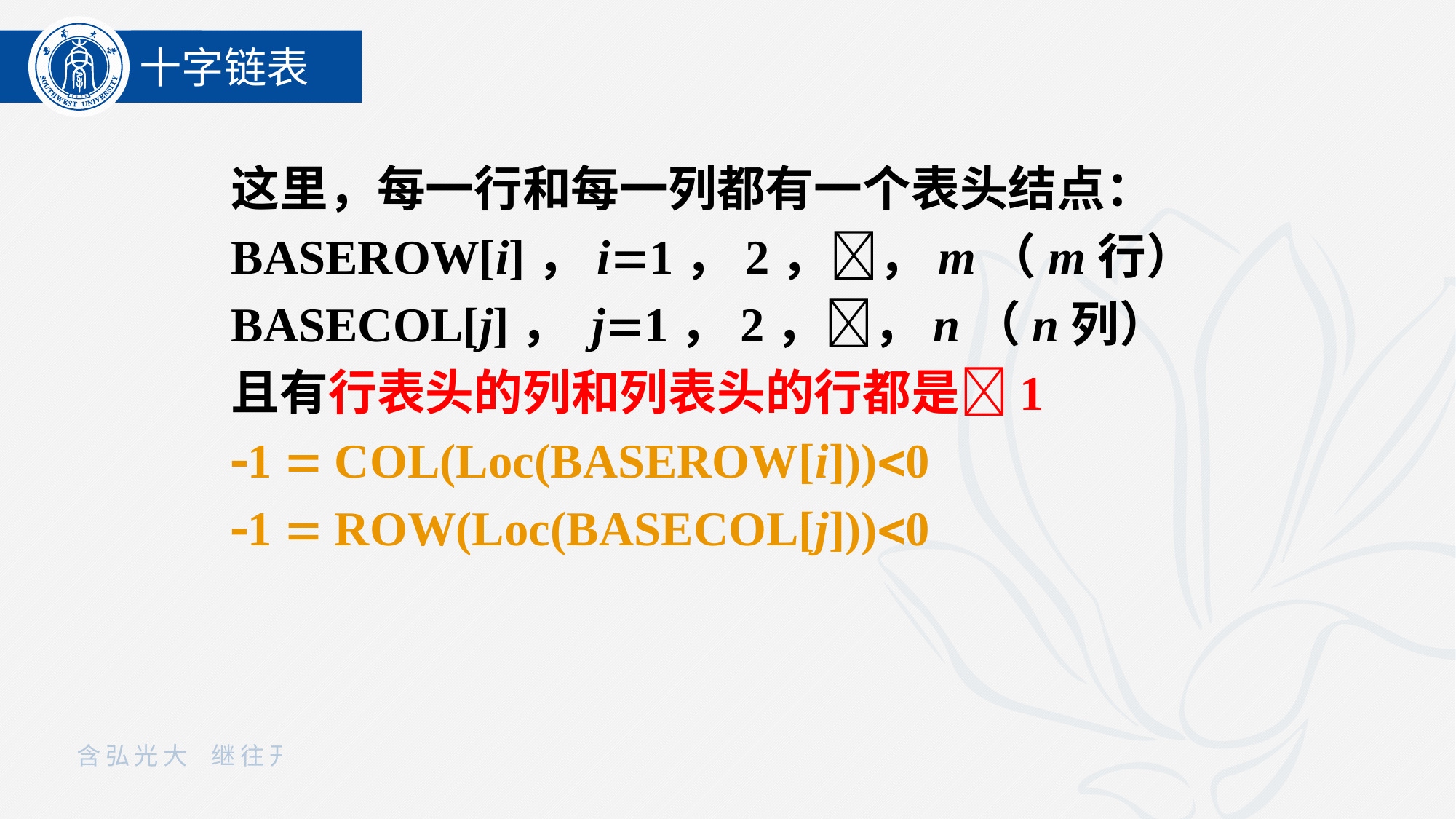

十字链表
这里，每一行和每一列都有一个表头结点：
BASEROW[i]，i=1，2，…，m（m行）
BASECOL[j]， j=1，2，…，n（n列）
且有行表头的列和列表头的行都是−1
−1 = COL(Loc(BASEROW[i]))<0
−1 = ROW(Loc(BASECOL[j]))<0